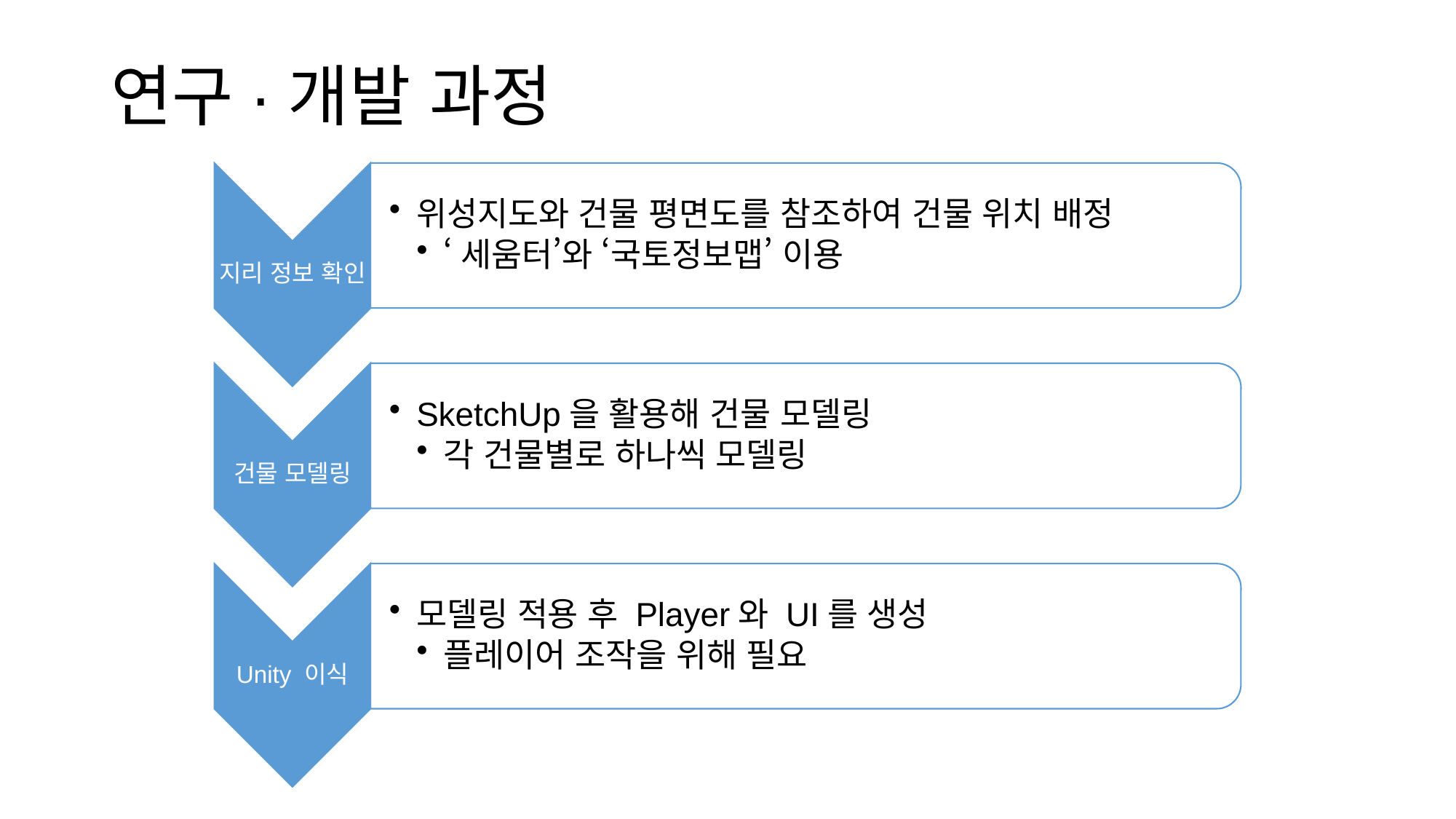

# 연구·개발 과정
지리 정보 확인
위성지도와 건물 평면도를 참조하여 건물 위치 배정
‘세움터’와 ‘국토정보맵’ 이용
건물 모델링
SketchUp을 활용해 건물 모델링
각 건물별로 하나씩 모델링
Unity 이식
모델링 적용 후 Player와 UI를 생성
플레이어 조작을 위해 필요